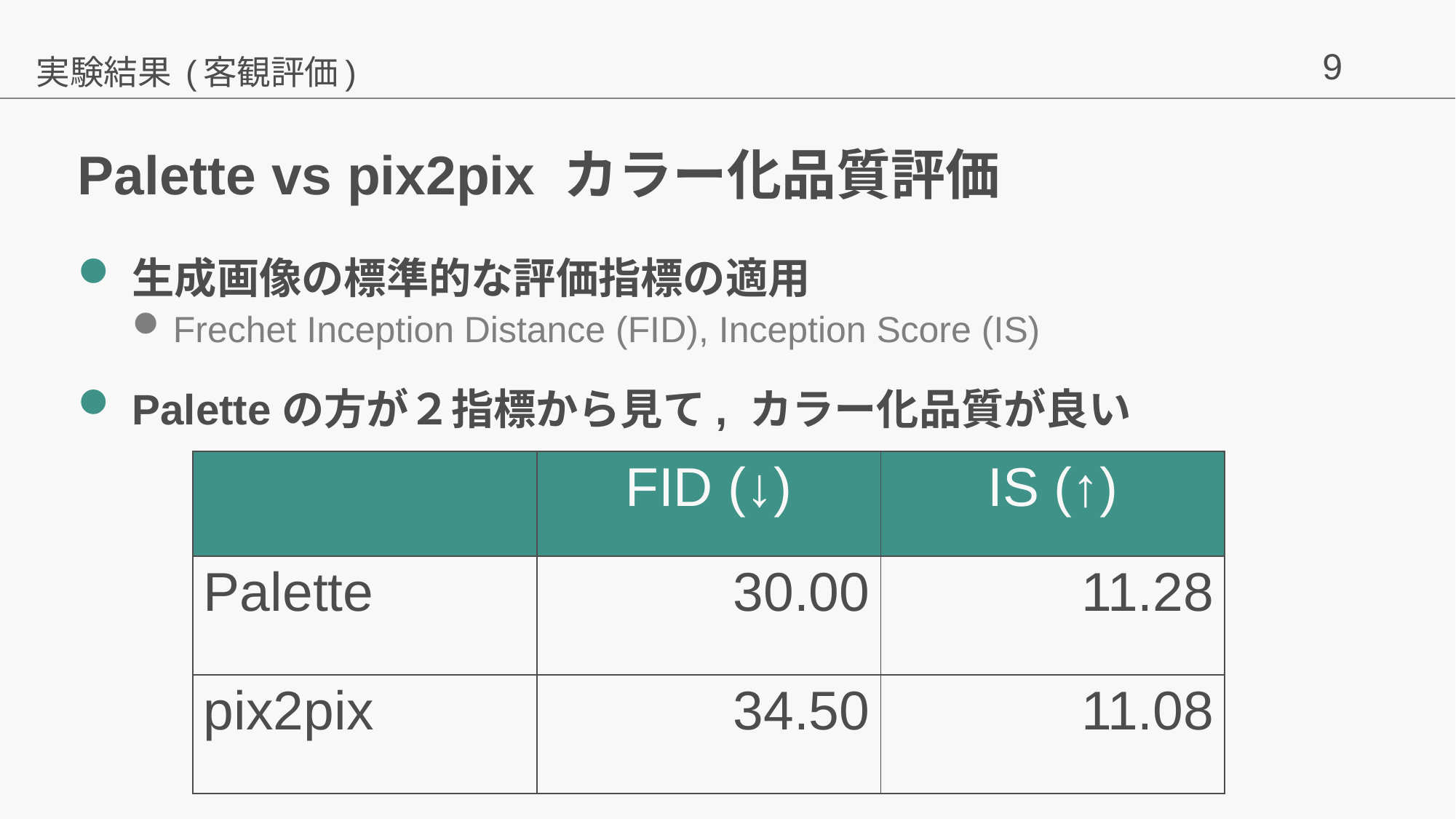

実験結果 (客観評価)
# Palette vs pix2pix カラー化品質評価
生成画像の標準的な評価指標の適用
Frechet Inception Distance (FID), Inception Score (IS)
Paletteの方が２指標から見て, カラー化品質が良い
|  | FID (↓) | IS (↑) |
| --- | --- | --- |
| Palette | 30.00 | 11.28 |
| pix2pix | 34.50 | 11.08 |